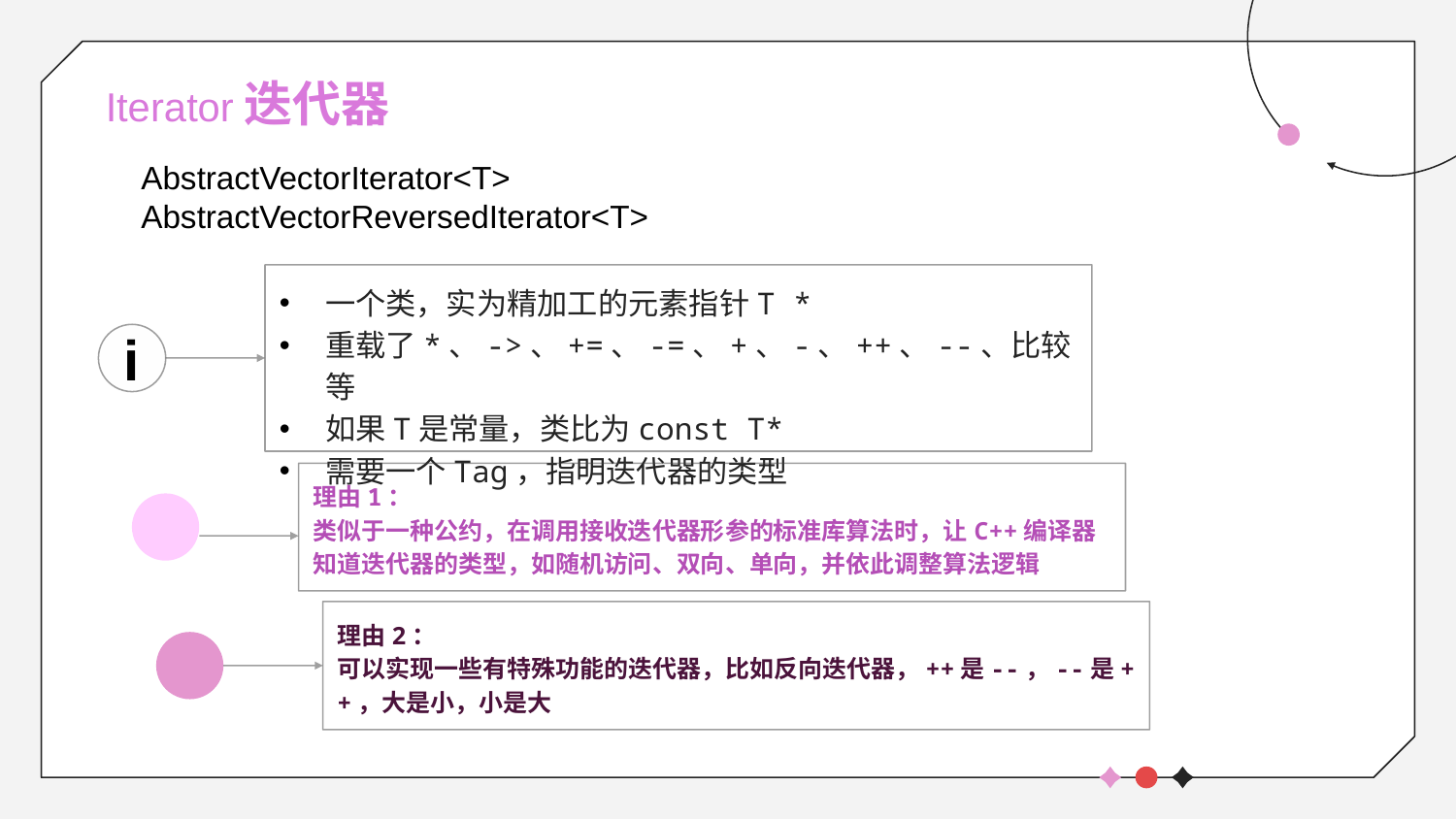

# Iterator迭代器
template <class T, class Alloc>
class AbstractVector {
public:
    AVI<T> begin() { return AVI<T>(&data[0]); }
    AVI<const T> cbegin() const {
        return AVI<const T>(&data[0]);
    }
    /*...*/
    void foo(AbstractVector<T>& v) {
        /*...*/
        std::move(begin(), end(), v.begin());
    }
};

AbstractVectorIterator<T>
AbstractVectorReversedIterator<T>
一个类，实为精加工的元素指针T *
重载了*、->、+=、-=、+、-、++、--、比较等
如果T是常量，类比为const T*
需要一个Tag，指明迭代器的类型
i
理由1：
类似于一种公约，在调用接收迭代器形参的标准库算法时，让C++编译器知道迭代器的类型，如随机访问、双向、单向，并依此调整算法逻辑

理由2：
可以实现一些有特殊功能的迭代器，比如反向迭代器，++是--，--是++，大是小，小是大

class AbstractVectorIterator {
public:
    using iterator_category = std::random_access_iterator_tag;
protected:
    T *ptr;
public:
    AbstractVectorIterator(T *ptr): ptr(ptr) {};
    T& operator*() const { return *ptr; }
    T* operator->() const { return ptr; }
    AbstractVectorIterator& operator++() {
        ++ptr;
        return *this;
    }
    bool operator>(const AVI& i) const {
        return ptr > i.ptr;
    };
};